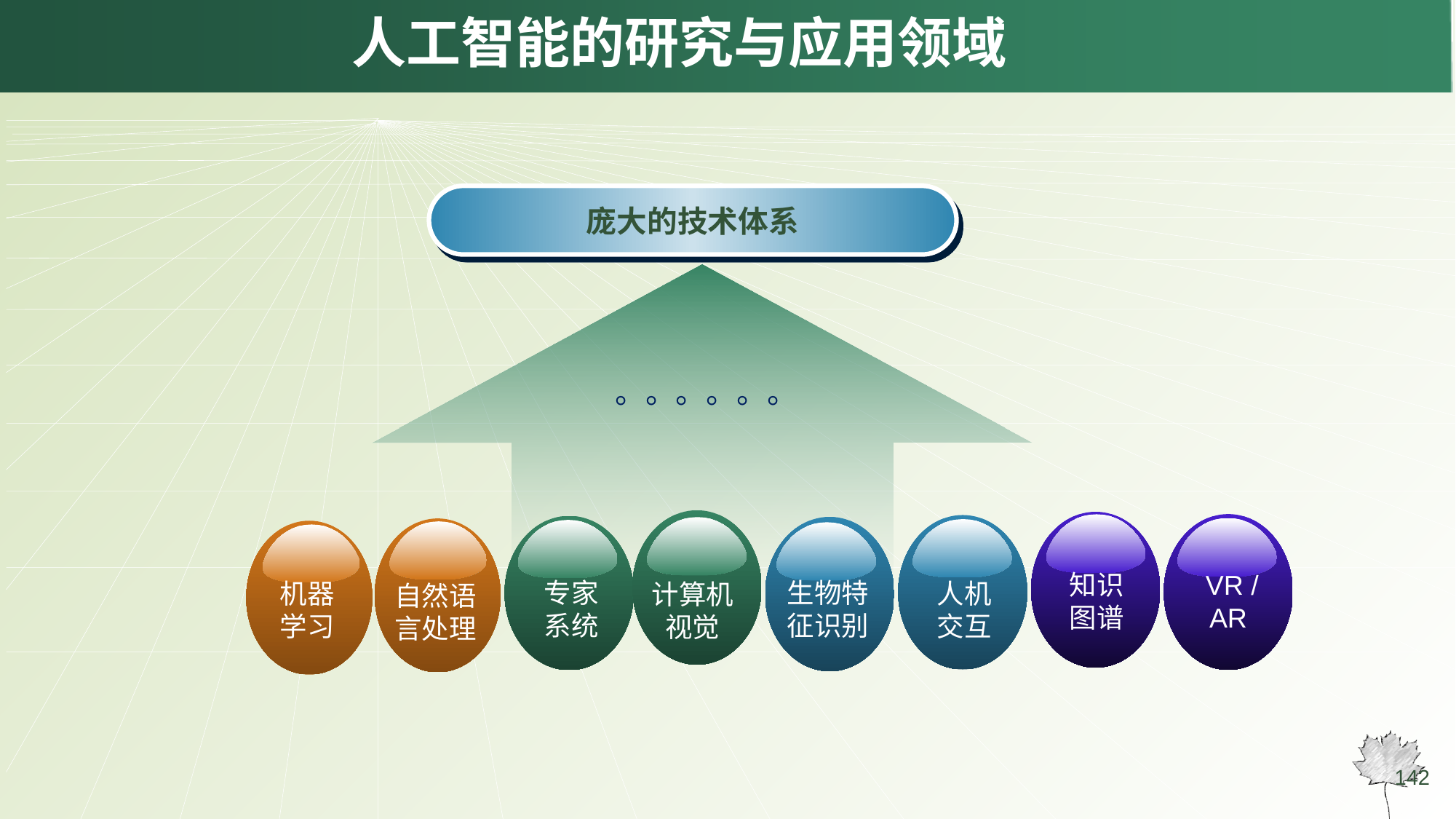

# 人工智能的研究与应用领域
庞大的技术体系

。。。。。。

专家
系统
计算机视觉

知识图谱
 VR /
AR

生物特征识别
人机
交互

机器学习
自然语言处理
142